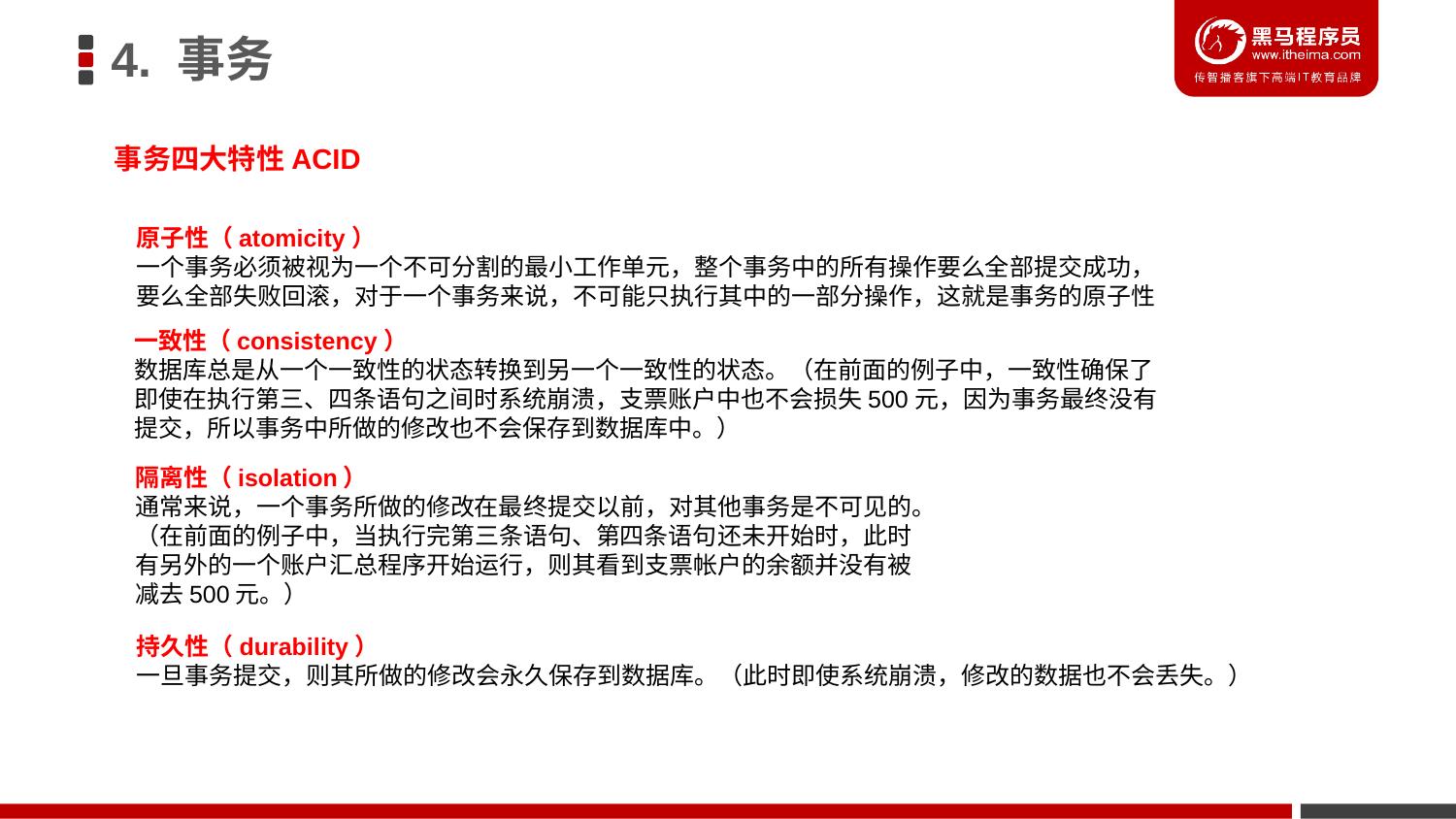

4. 事务
事务四大特性ACID
原子性（atomicity）
一个事务必须被视为一个不可分割的最小工作单元，整个事务中的所有操作要么全部提交成功，
要么全部失败回滚，对于一个事务来说，不可能只执行其中的一部分操作，这就是事务的原子性
一致性（consistency）
数据库总是从一个一致性的状态转换到另一个一致性的状态。（在前面的例子中，一致性确保了
即使在执行第三、四条语句之间时系统崩溃，支票账户中也不会损失500元，因为事务最终没有
提交，所以事务中所做的修改也不会保存到数据库中。）

隔离性（isolation）
通常来说，一个事务所做的修改在最终提交以前，对其他事务是不可见的。
（在前面的例子中，当执行完第三条语句、第四条语句还未开始时，此时
有另外的一个账户汇总程序开始运行，则其看到支票帐户的余额并没有被
减去500元。）
持久性（durability）
一旦事务提交，则其所做的修改会永久保存到数据库。（此时即使系统崩溃，修改的数据也不会丢失。）